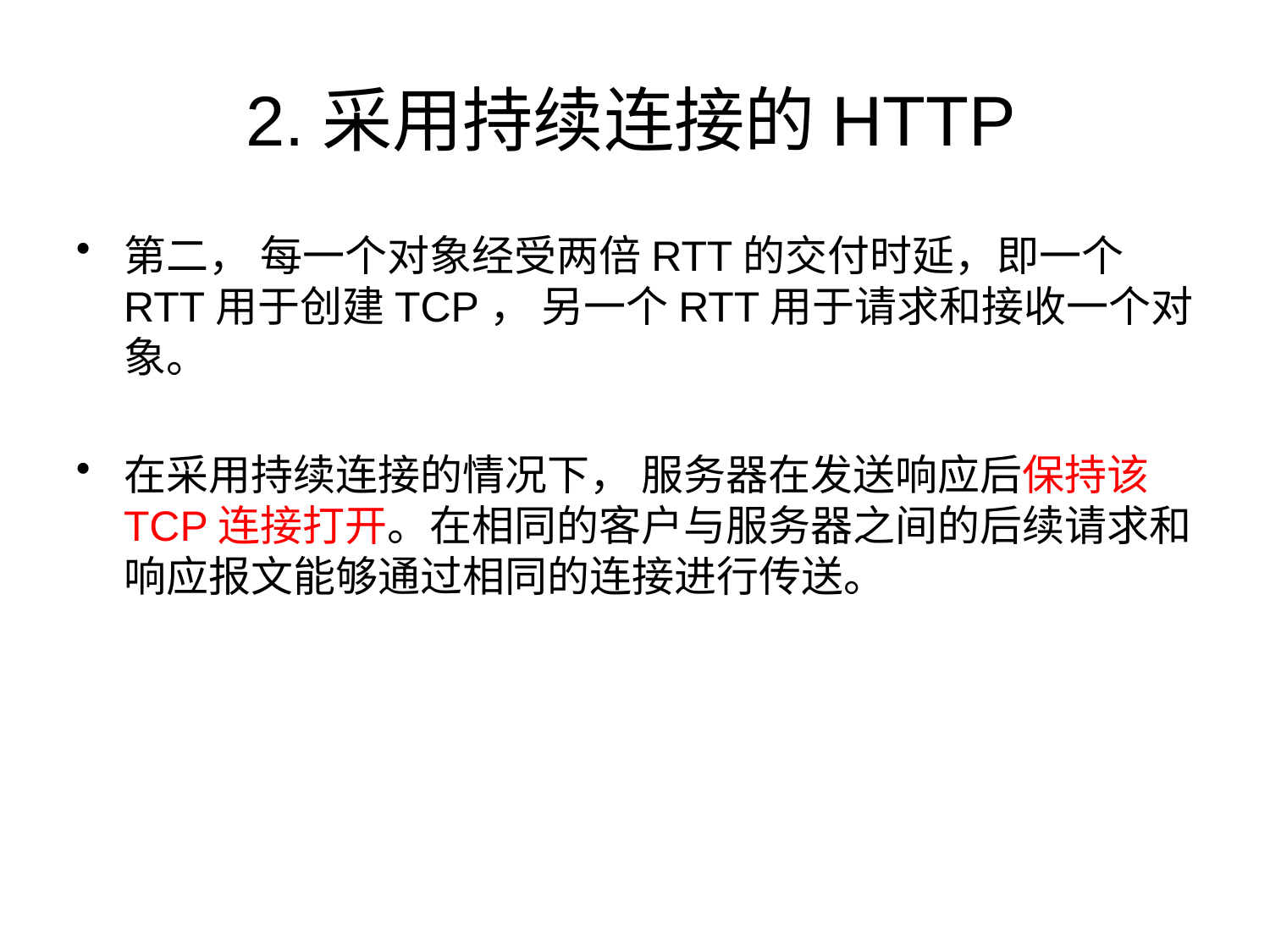

# 2.采用持续连接的HTTP
第二， 每一个对象经受两倍RTT的交付时延，即一个RTT用于创建TCP， 另一个RTT用于请求和接收一个对象。

在采用持续连接的情况下， 服务器在发送响应后保持该TCP连接打开。在相同的客户与服务器之间的后续请求和响应报文能够通过相同的连接进行传送。